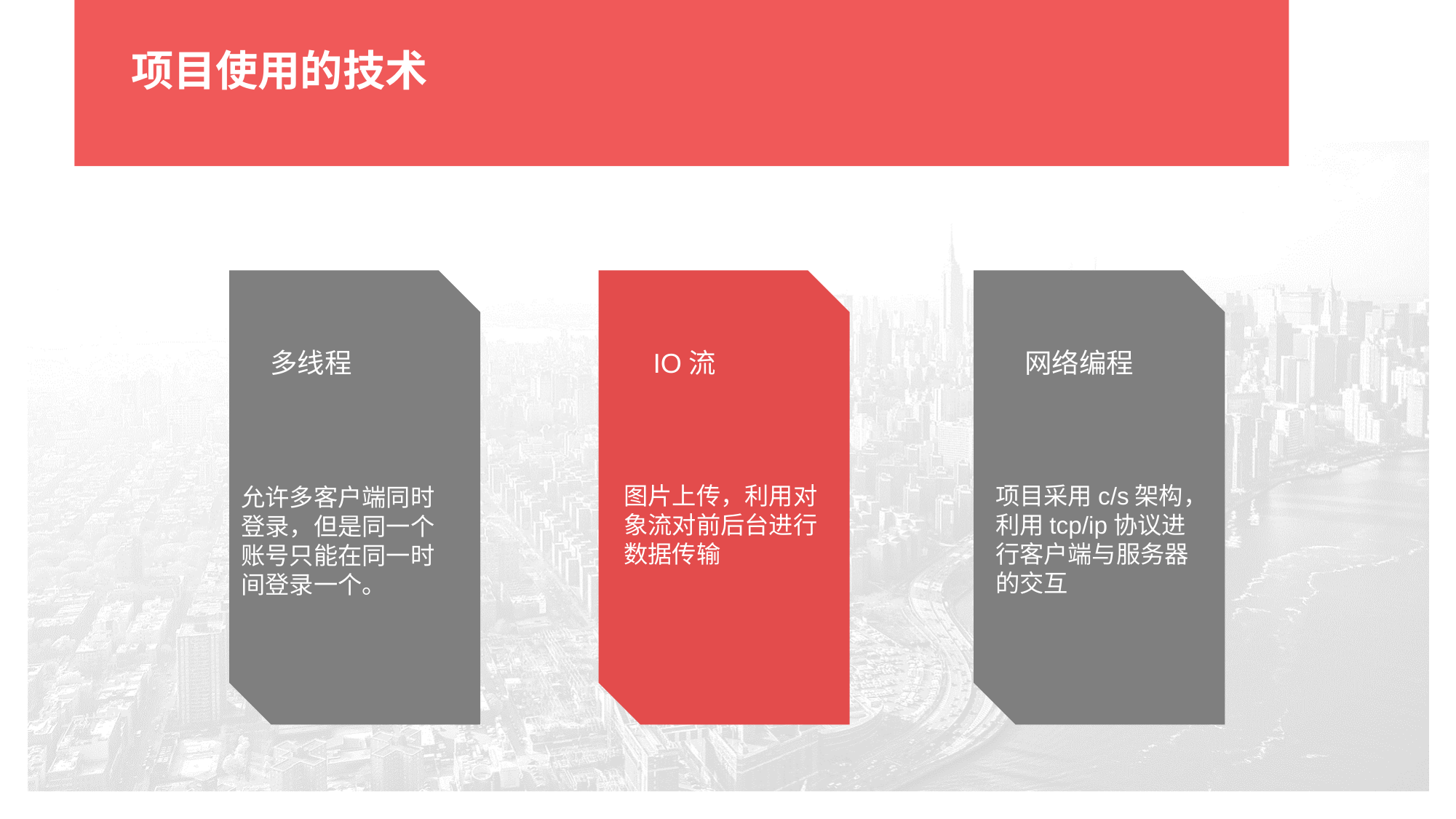

项目使用的技术

IO流
网络编程
多线程

允许多客户端同时登录，但是同一个账号只能在同一时间登录一个。
图片上传，利用对象流对前后台进行数据传输

项目采用c/s架构，利用tcp/ip协议进行客户端与服务器的交互